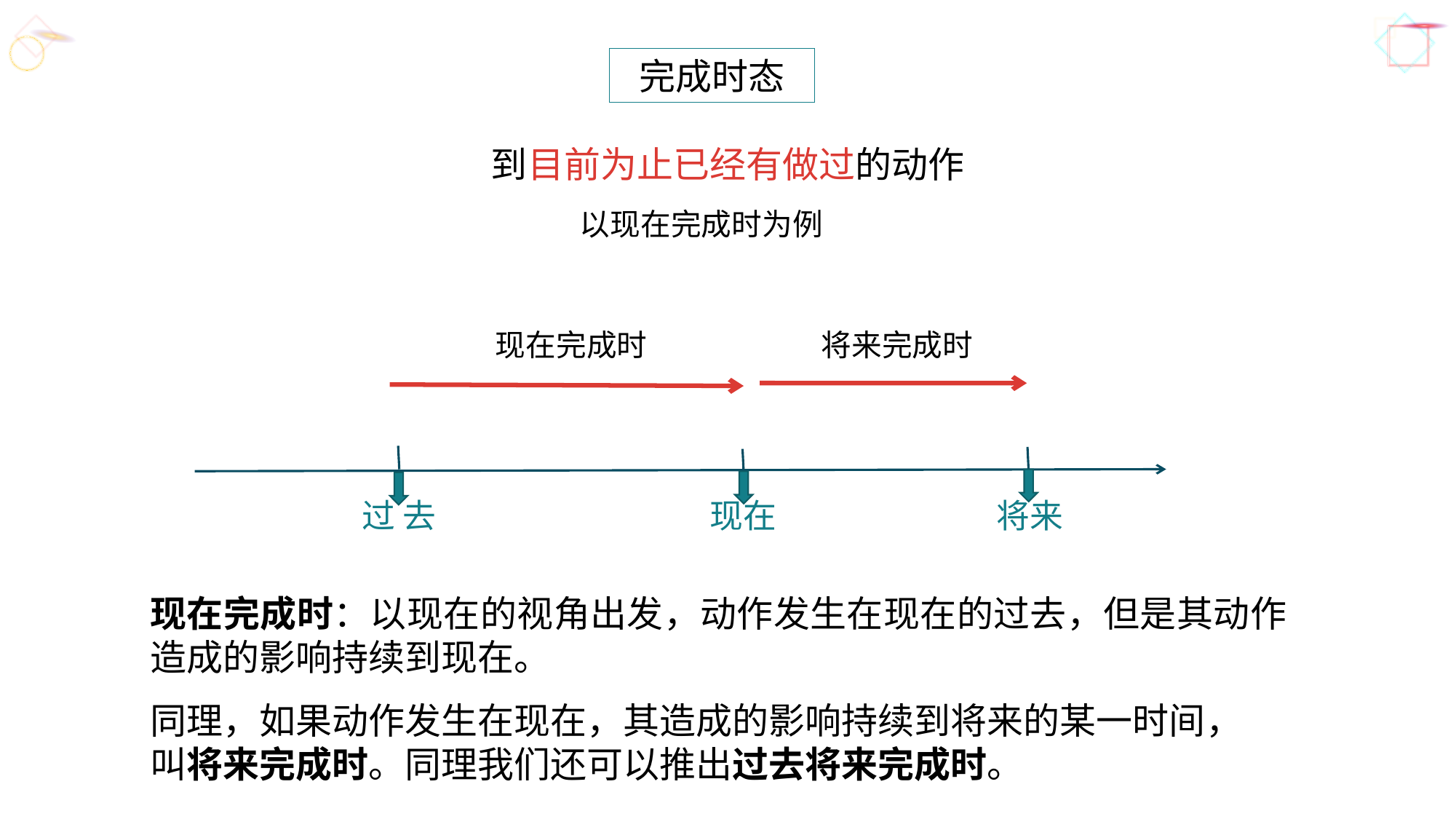

完成时态
到目前为止已经有做过的动作
以现在完成时为例
现在完成时
将来完成时

过 去
现在
将来
现在完成时：以现在的视角出发，动作发生在现在的过去，但是其动作造成的影响持续到现在。

同理，如果动作发生在现在，其造成的影响持续到将来的某一时间，
叫将来完成时。同理我们还可以推出过去将来完成时。